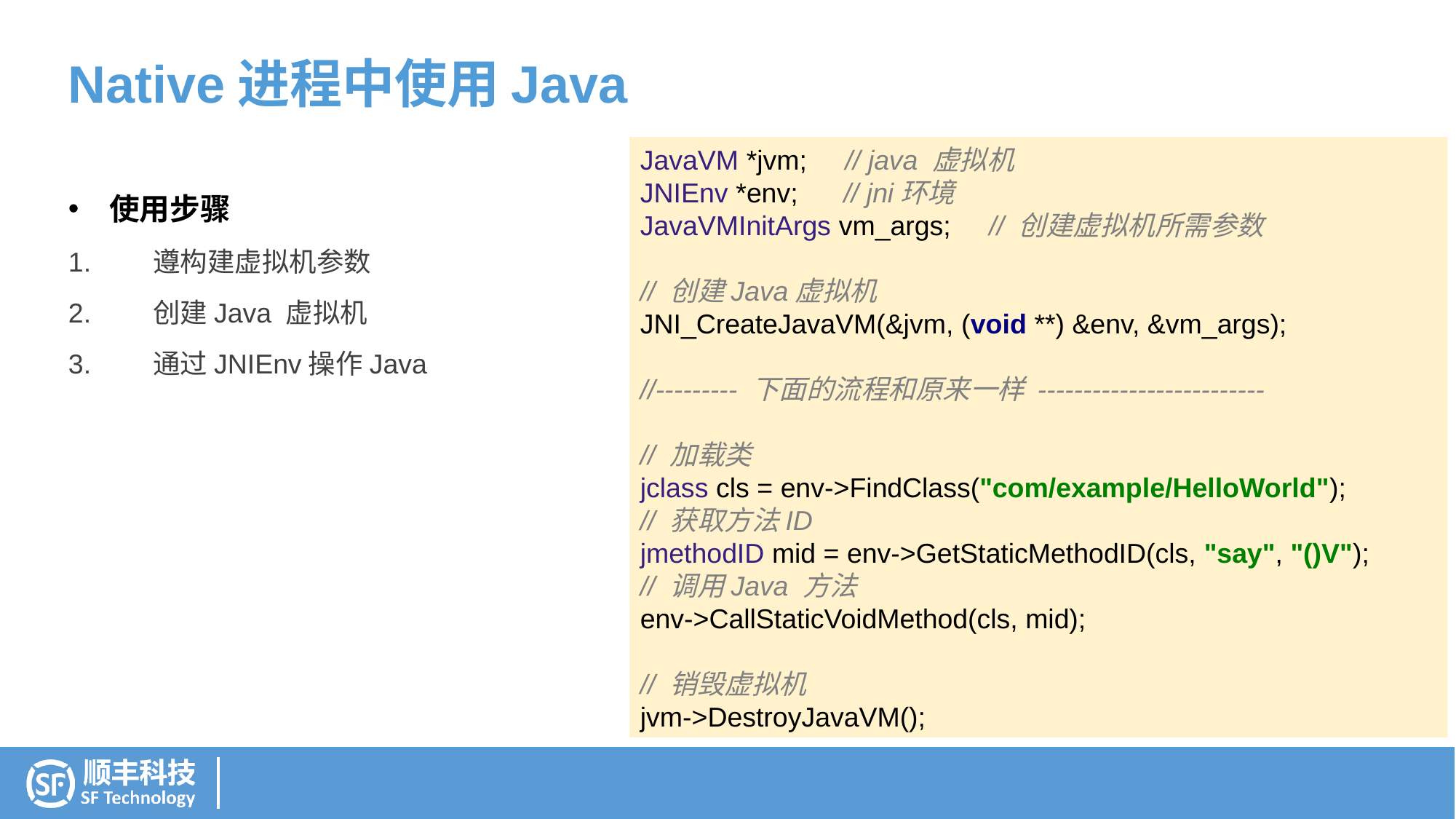

Native进程中使用Java
JavaVM *jvm;     // java 虚拟机
JNIEnv *env;      // jni环境
JavaVMInitArgs vm_args;     // 创建虚拟机所需参数
// 创建Java虚拟机
JNI_CreateJavaVM(&jvm, (void **) &env, &vm_args);
//--------- 下面的流程和原来一样 -------------------------
// 加载类
jclass cls = env->FindClass("com/example/HelloWorld");
// 获取方法ID
jmethodID mid = env->GetStaticMethodID(cls, "say", "()V");
// 调用Java 方法
env->CallStaticVoidMethod(cls, mid);
// 销毁虚拟机
jvm->DestroyJavaVM();
使用步骤
      遵构建虚拟机参数
      创建Java 虚拟机
      通过JNIEnv操作Java